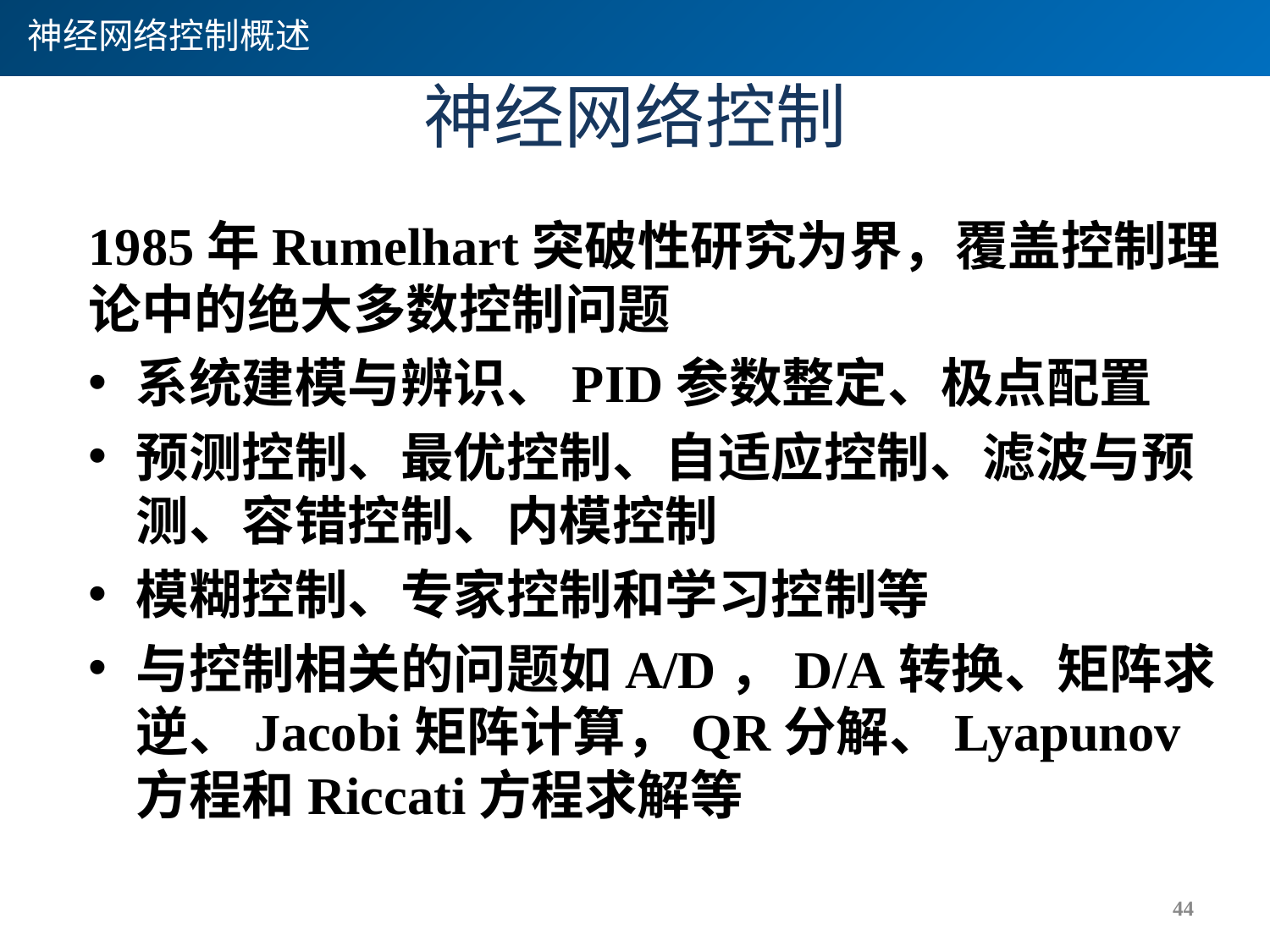

神经网络控制概述

# 神经网络控制
1985年Rumelhart突破性研究为界，覆盖控制理论中的绝大多数控制问题
系统建模与辨识、PID参数整定、极点配置
预测控制、最优控制、自适应控制、滤波与预测、容错控制、内模控制
模糊控制、专家控制和学习控制等
与控制相关的问题如A/D，D/A转换、矩阵求逆、Jacobi矩阵计算，QR分解、Lyapunov方程和Riccati方程求解等

44